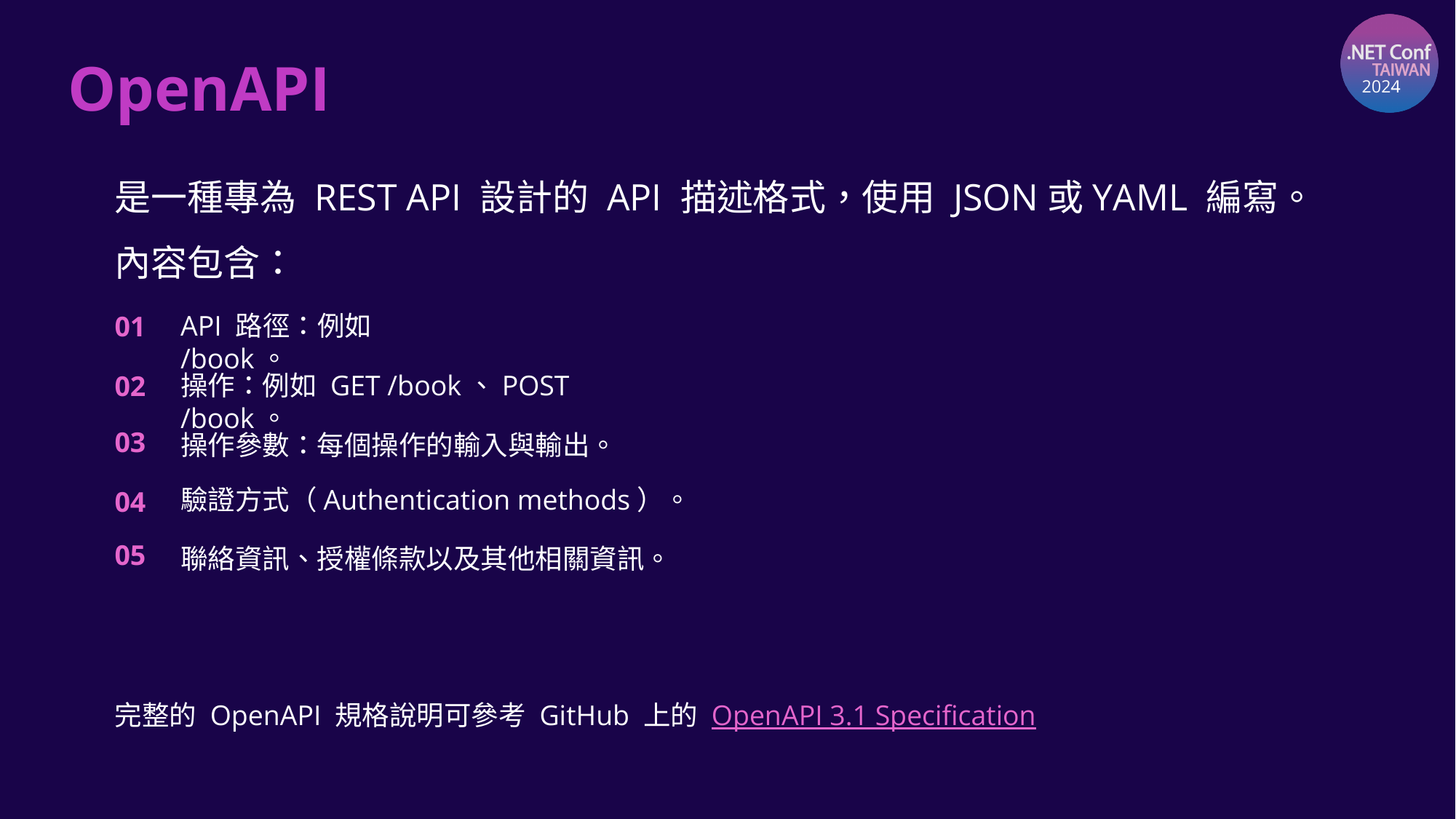

# OpenAPI
是一種專為 REST API 設計的 API 描述格式，使用 JSON或YAML 編寫。
內容包含：
API 路徑：例如 /book。
01
操作：例如 GET /book、POST /book。
02
03
操作參數：每個操作的輸入與輸出。
驗證方式（Authentication methods）。
04
05
聯絡資訊、授權條款以及其他相關資訊。
完整的 OpenAPI 規格說明可參考 GitHub 上的 OpenAPI 3.1 Specification